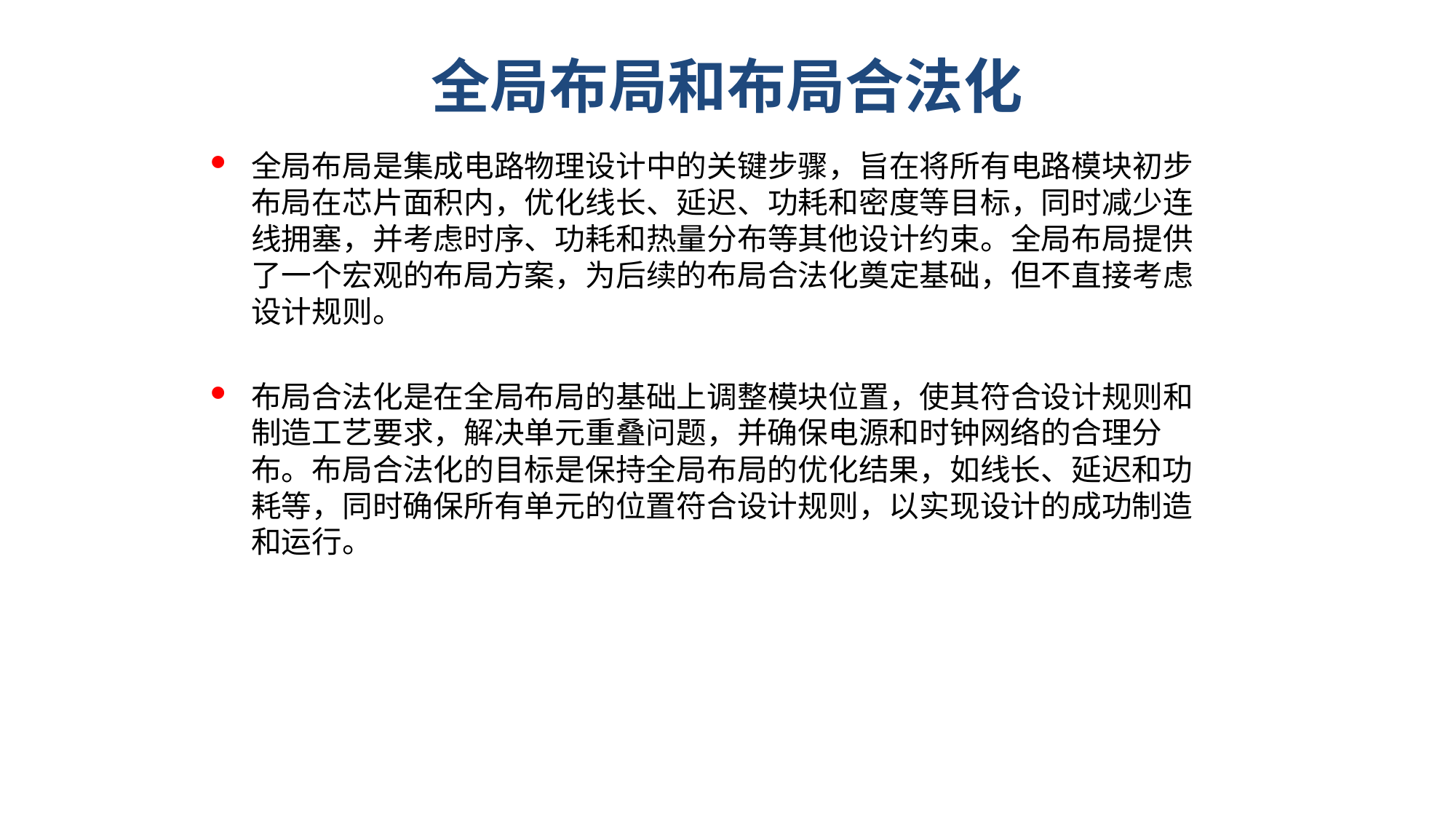

# 全局布局和布局合法化
全局布局是集成电路物理设计中的关键步骤，旨在将所有电路模块初步布局在芯片面积内，优化线长、延迟、功耗和密度等目标，同时减少连线拥塞，并考虑时序、功耗和热量分布等其他设计约束。全局布局提供了一个宏观的布局方案，为后续的布局合法化奠定基础，但不直接考虑设计规则。

布局合法化是在全局布局的基础上调整模块位置，使其符合设计规则和制造工艺要求，解决单元重叠问题，并确保电源和时钟网络的合理分布。布局合法化的目标是保持全局布局的优化结果，如线长、延迟和功耗等，同时确保所有单元的位置符合设计规则，以实现设计的成功制造和运行。